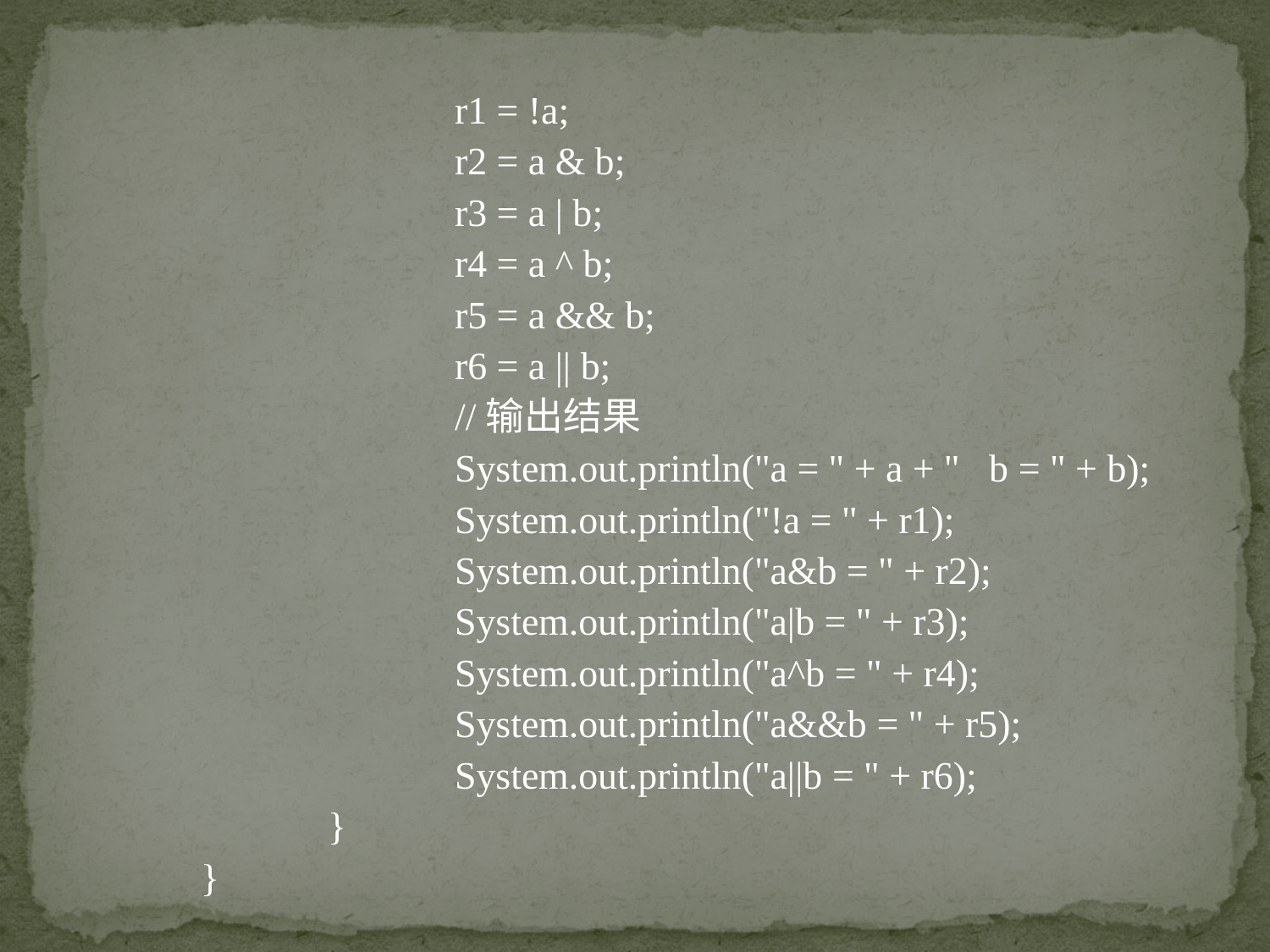

r1 = !a;
		r2 = a & b;
		r3 = a | b;
		r4 = a ^ b;
		r5 = a && b;
		r6 = a || b;
		//输出结果
		System.out.println("a = " + a + "   b = " + b);
		System.out.println("!a = " + r1);
		System.out.println("a&b = " + r2);
		System.out.println("a|b = " + r3);
		System.out.println("a^b = " + r4);
		System.out.println("a&&b = " + r5);
		System.out.println("a||b = " + r6);
	}
}